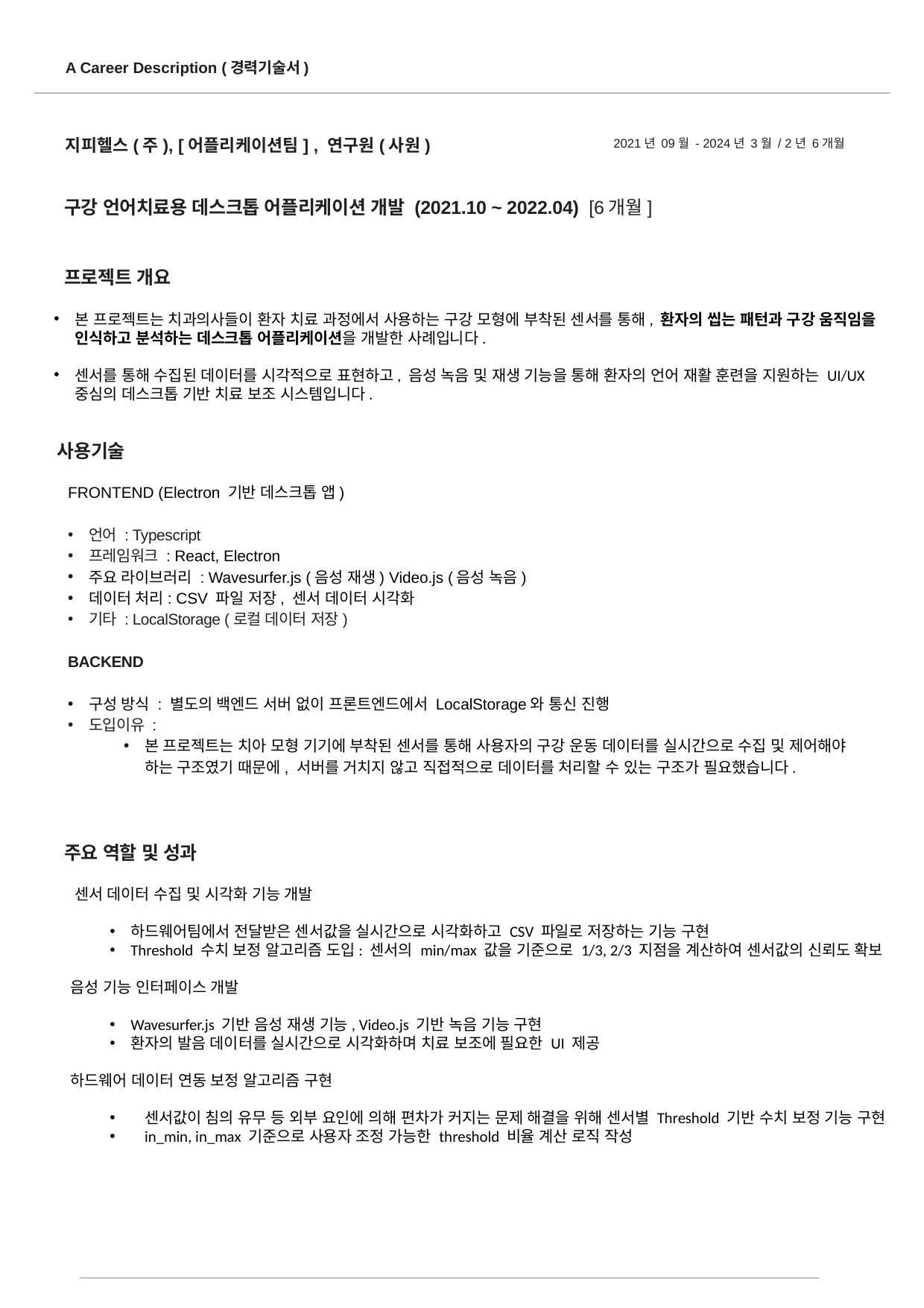

A Career Description (경력기술서)

지피헬스(주), [어플리케이션팀] , 연구원(사원)
2021년 09월 - 2024년 3월 / 2년 6개월
구강 언어치료용 데스크톱 어플리케이션 개발 (2021.10 ~ 2022.04)  [6개월]
프로젝트 개요

본 프로젝트는 치과의사들이 환자 치료 과정에서 사용하는 구강 모형에 부착된 센서를 통해, 환자의 씹는 패턴과 구강 움직임을 인식하고 분석하는 데스크톱 어플리케이션을 개발한 사례입니다.

센서를 통해 수집된 데이터를 시각적으로 표현하고, 음성 녹음 및 재생 기능을 통해 환자의 언어 재활 훈련을 지원하는 UI/UX 중심의 데스크톱 기반 치료 보조 시스템입니다.
사용기술

FRONTEND (Electron 기반 데스크톱 앱)

언어 : Typescript
프레임워크 : React, Electron
주요 라이브러리 : Wavesurfer.js (음성 재생) Video.js (음성 녹음)
데이터 처리: CSV 파일 저장, 센서 데이터 시각화
기타 : LocalStorage (로컬 데이터 저장)

BACKEND

구성 방식 : 별도의 백엔드 서버 없이 프론트엔드에서 LocalStorage와 통신 진행
도입이유 :
본 프로젝트는 치아 모형 기기에 부착된 센서를 통해 사용자의 구강 운동 데이터를 실시간으로 수집 및 제어해야 하는 구조였기 때문에, 서버를 거치지 않고 직접적으로 데이터를 처리할 수 있는 구조가 필요했습니다.
주요 역할 및 성과

    센서 데이터 수집 및 시각화 기능 개발

하드웨어팀에서 전달받은 센서값을 실시간으로 시각화하고 CSV 파일로 저장하는 기능 구현
Threshold 수치 보정 알고리즘 도입: 센서의 min/max 값을 기준으로 1/3, 2/3 지점을 계산하여 센서값의 신뢰도 확보

   음성 기능 인터페이스 개발

Wavesurfer.js 기반 음성 재생 기능, Video.js 기반 녹음 기능 구현
환자의 발음 데이터를 실시간으로 시각화하며 치료 보조에 필요한 UI 제공

   하드웨어 데이터 연동 보정 알고리즘 구현

센서값이 침의 유무 등 외부 요인에 의해 편차가 커지는 문제 해결을 위해 센서별 Threshold 기반 수치 보정 기능 구현
in_min, in_max 기준으로 사용자 조정 가능한 threshold 비율 계산 로직 작성